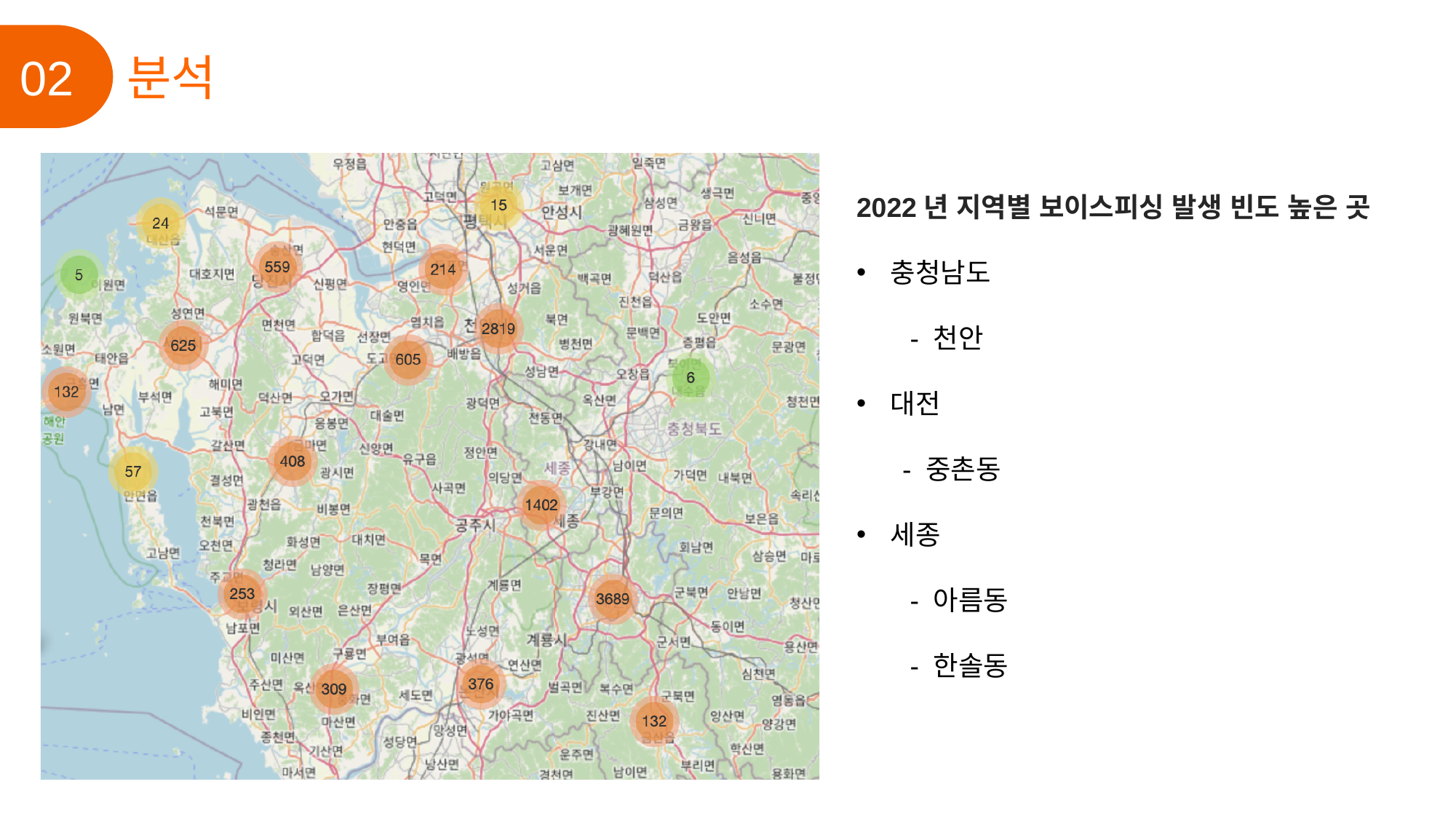

02
분석
2022년 지역별 보이스피싱 발생 빈도 높은 곳
충청남도
       - 천안
대전
      - 중촌동
세종
       - 아름동
       - 한솔동